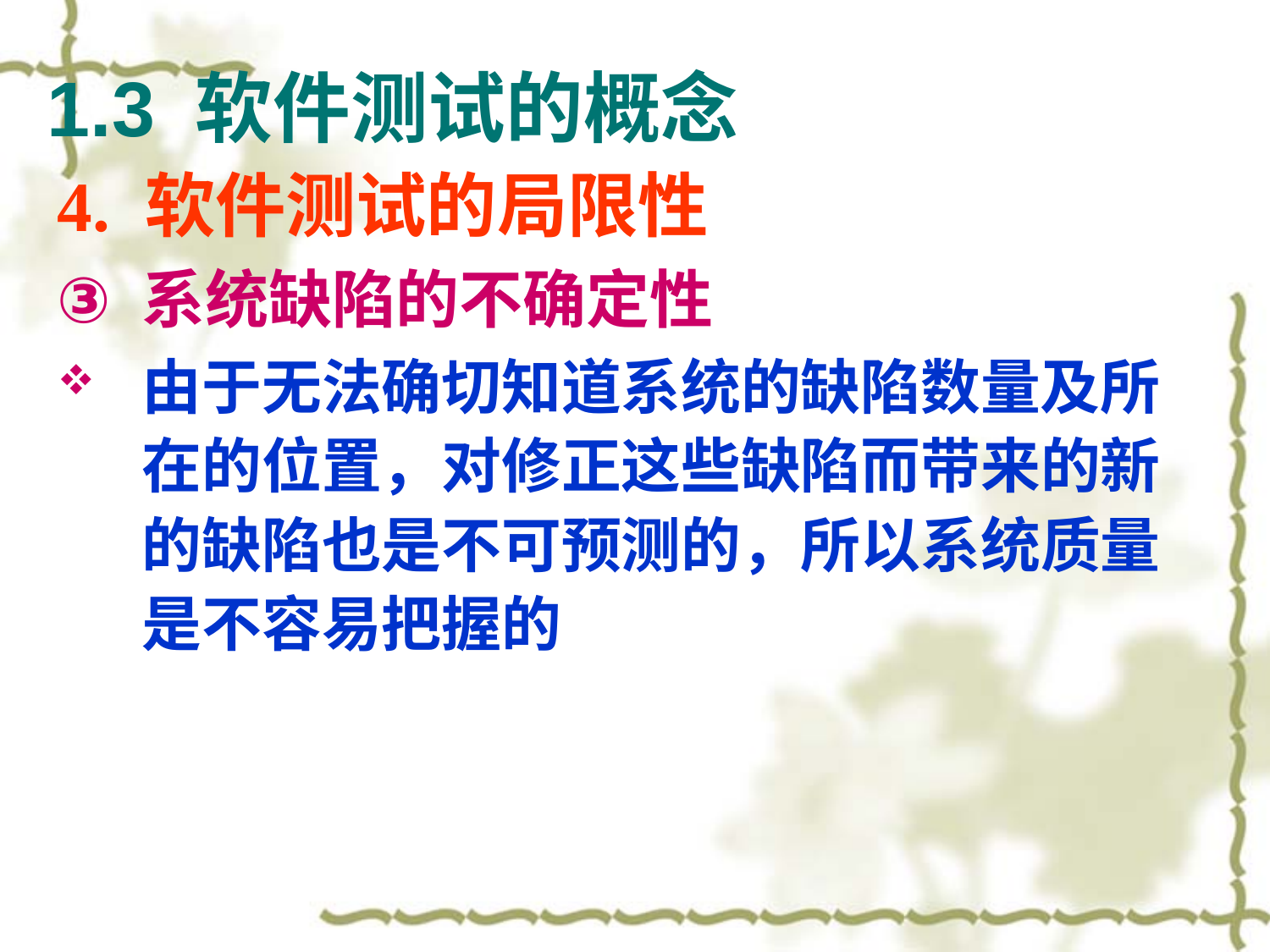

# 1.3 软件测试的概念
4. 软件测试的局限性
系统缺陷的不确定性
由于无法确切知道系统的缺陷数量及所在的位置，对修正这些缺陷而带来的新的缺陷也是不可预测的，所以系统质量是不容易把握的